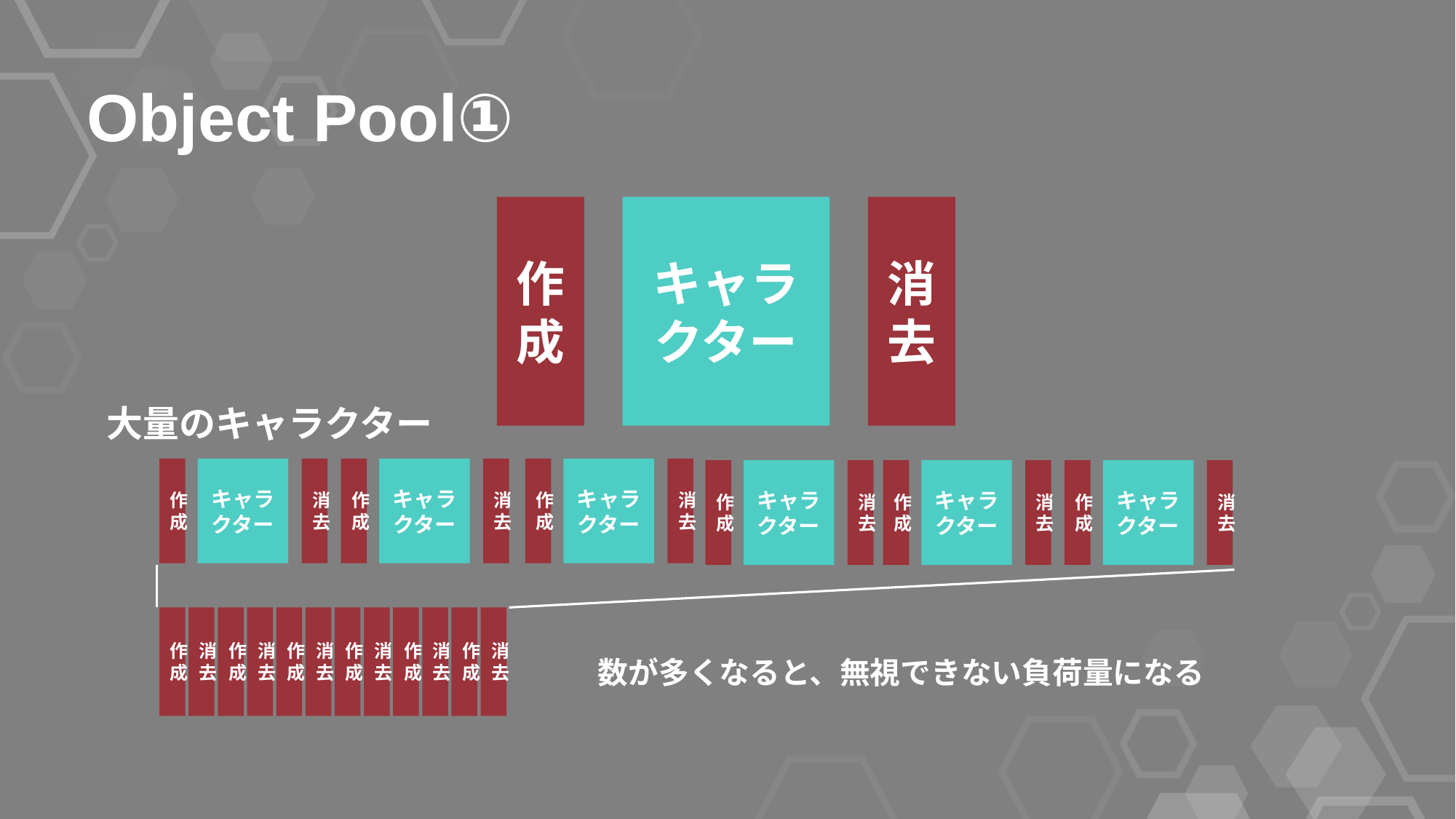

Object Pool①
作成
消去
キャラクター
大量のキャラクター
作成
キャラクター
消去
作成
キャラクター
消去
作成
キャラクター
消去
作成
キャラクター
消去
作成
キャラクター
消去
作成
キャラクター
消去
作成
消去
作成
消去
作成
消去
作成
消去
作成
消去
作成
消去
数が多くなると、無視できない負荷量になる